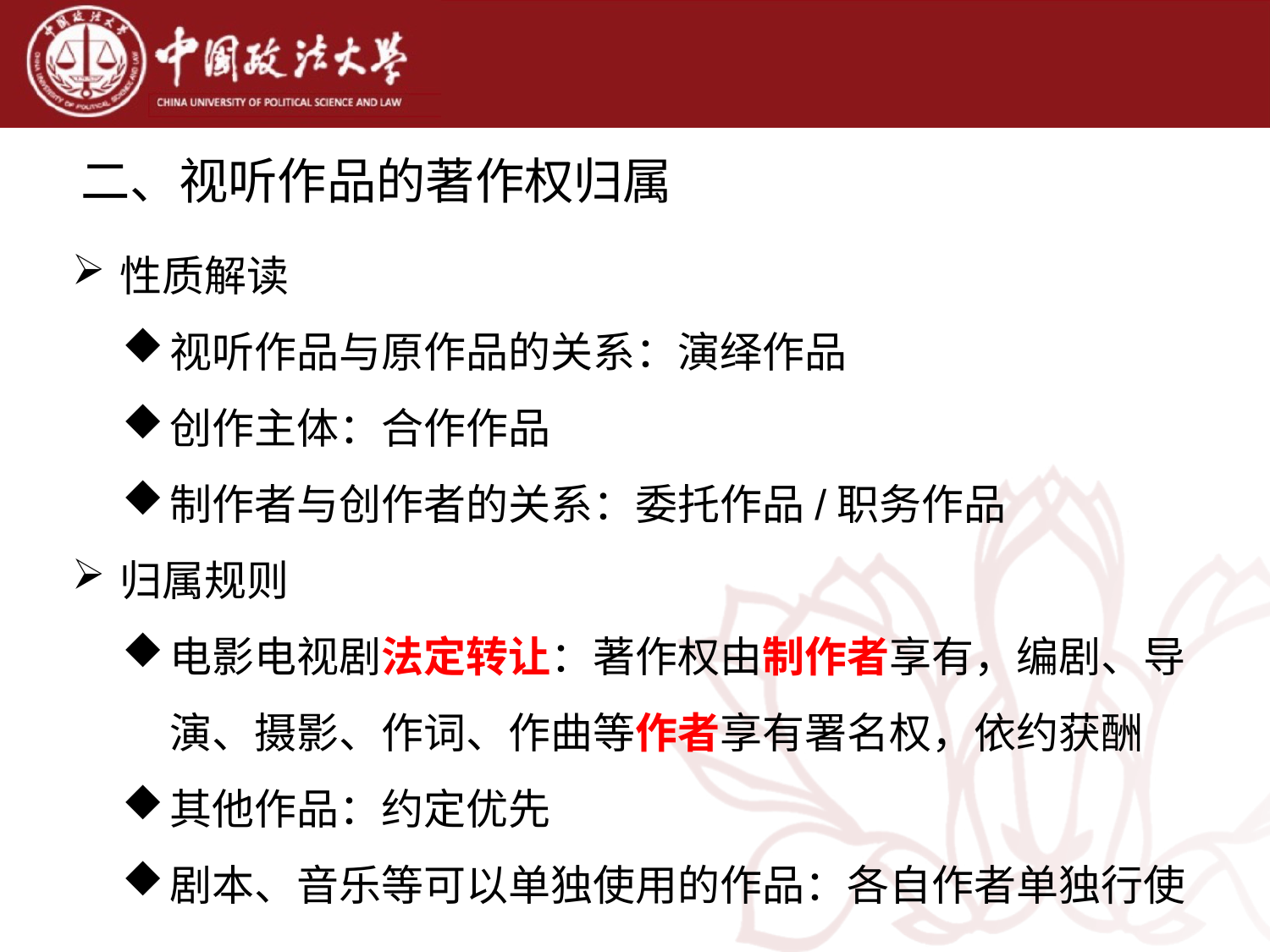

二、视听作品的著作权归属
性质解读
视听作品与原作品的关系：演绎作品
创作主体：合作作品
制作者与创作者的关系：委托作品/职务作品
归属规则
电影电视剧法定转让：著作权由制作者享有，编剧、导演、摄影、作词、作曲等作者享有署名权，依约获酬
其他作品：约定优先
剧本、音乐等可以单独使用的作品：各自作者单独行使